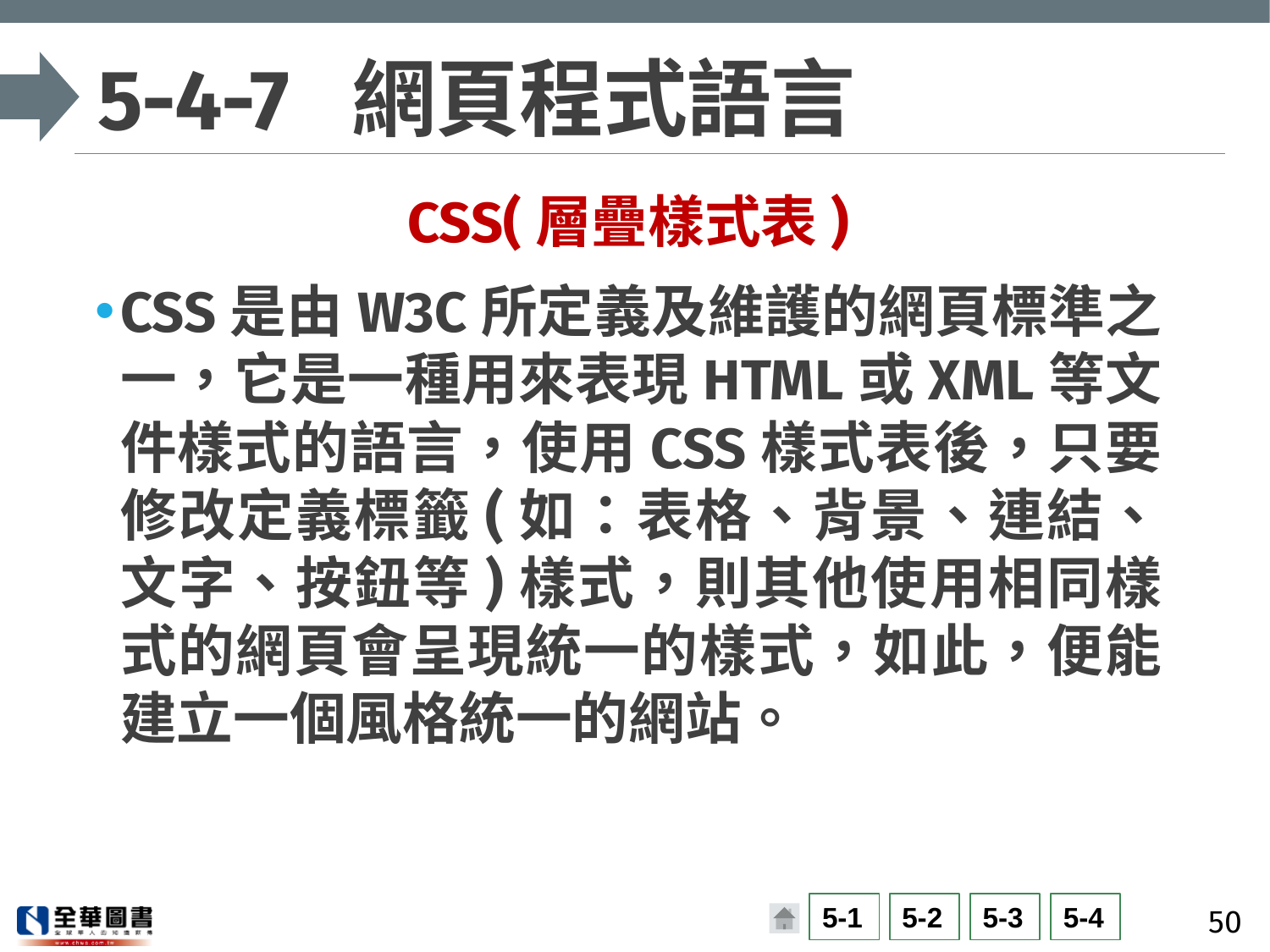

# 5-4-7	網頁程式語言
CSS(層疊樣式表)
CSS是由W3C所定義及維護的網頁標準之一，它是一種用來表現HTML或XML等文件樣式的語言，使用CSS樣式表後，只要修改定義標籤(如：表格、背景、連結、文字、按鈕等)樣式，則其他使用相同樣式的網頁會呈現統一的樣式，如此，便能建立一個風格統一的網站。
50